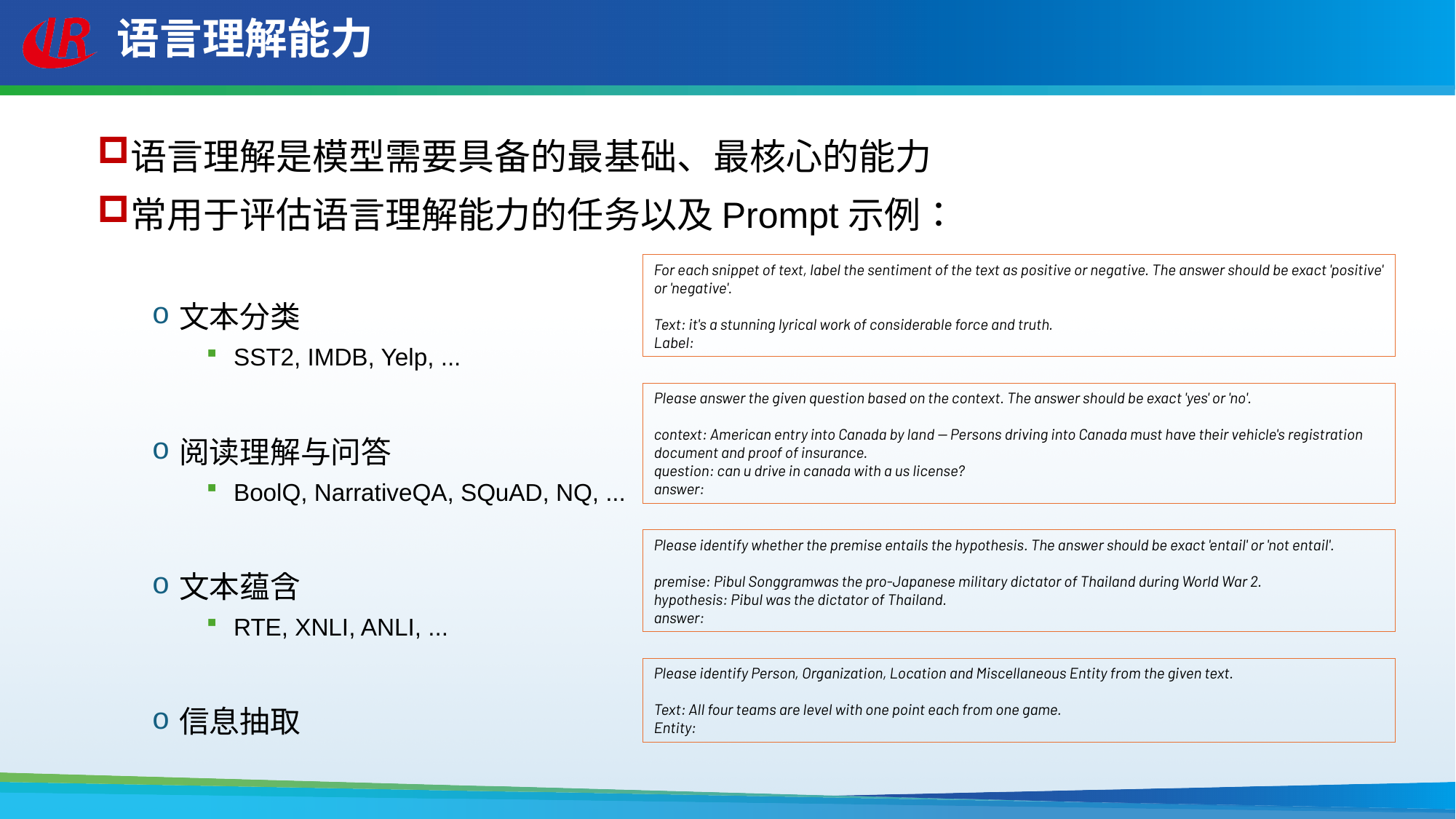

# 语言理解能力
语言理解是模型需要具备的最基础、最核心的能力
常用于评估语言理解能力的任务以及Prompt示例：

文本分类
SST2, IMDB, Yelp, ...

阅读理解与问答
BoolQ, NarrativeQA, SQuAD, NQ, ...

文本蕴含
RTE, XNLI, ANLI, ...

信息抽取

For each snippet of text, label the sentiment of the text as positive or negative. The answer should be exact 'positive' or 'negative'.

Text: it's a stunning lyrical work of considerable force and truth.
Label:
Please answer the given question based on the context. The answer should be exact 'yes' or 'no'.

context: American entry into Canada by land -- Persons driving into Canada must have their vehicle's registration document and proof of insurance.
question: can u drive in canada with a us license?
answer:
Please identify whether the premise entails the hypothesis. The answer should be exact 'entail' or 'not entail'.

premise: Pibul Songgramwas the pro-Japanese military dictator of Thailand during World War 2.
hypothesis: Pibul was the dictator of Thailand.
answer:
Please identify Person, Organization, Location and Miscellaneous Entity from the given text.

Text: All four teams are level with one point each from one game.
Entity: